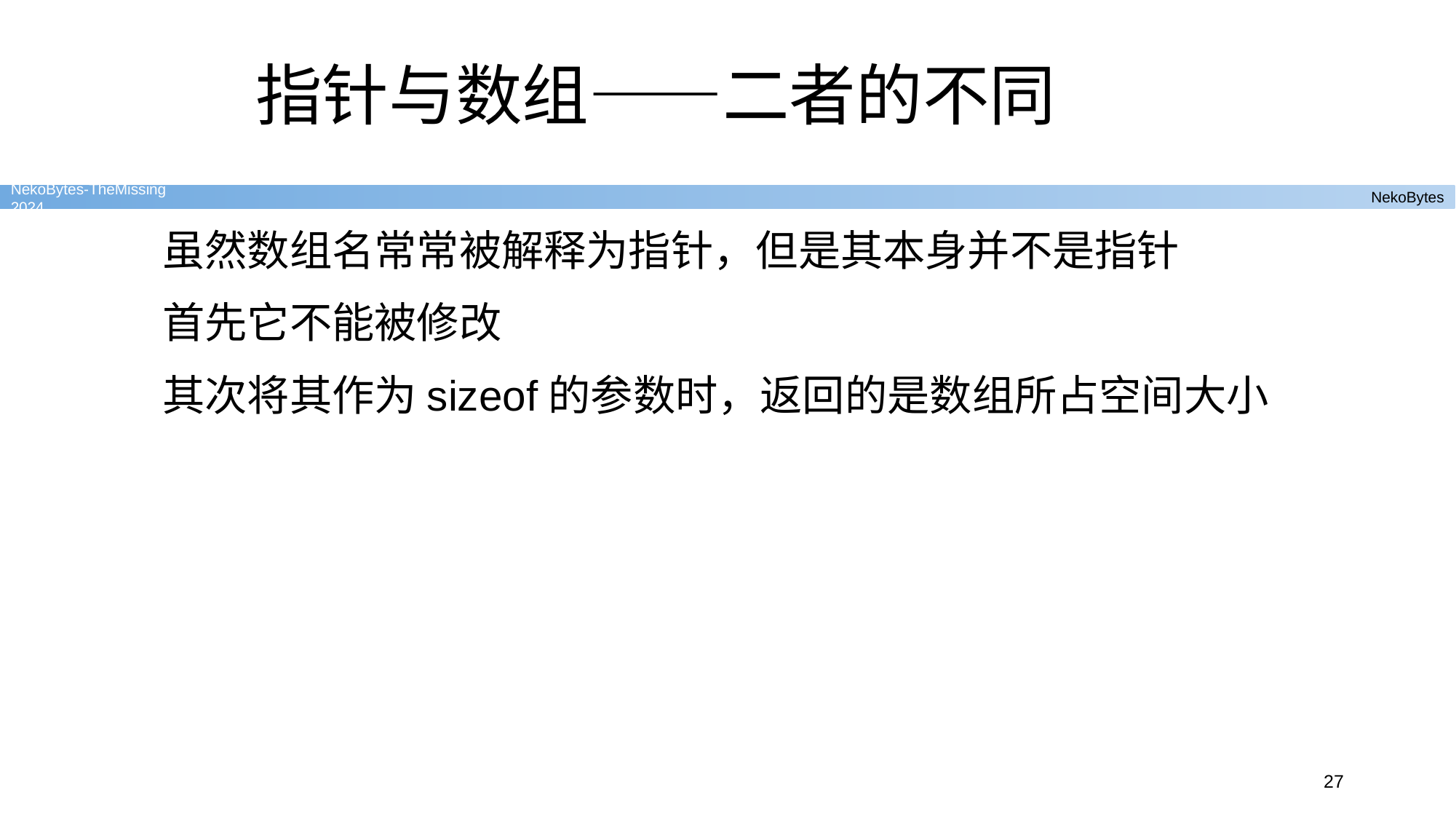

# 指针与数组——二者的不同
虽然数组名常常被解释为指针，但是其本身并不是指针
首先它不能被修改
其次将其作为sizeof的参数时，返回的是数组所占空间大小
27